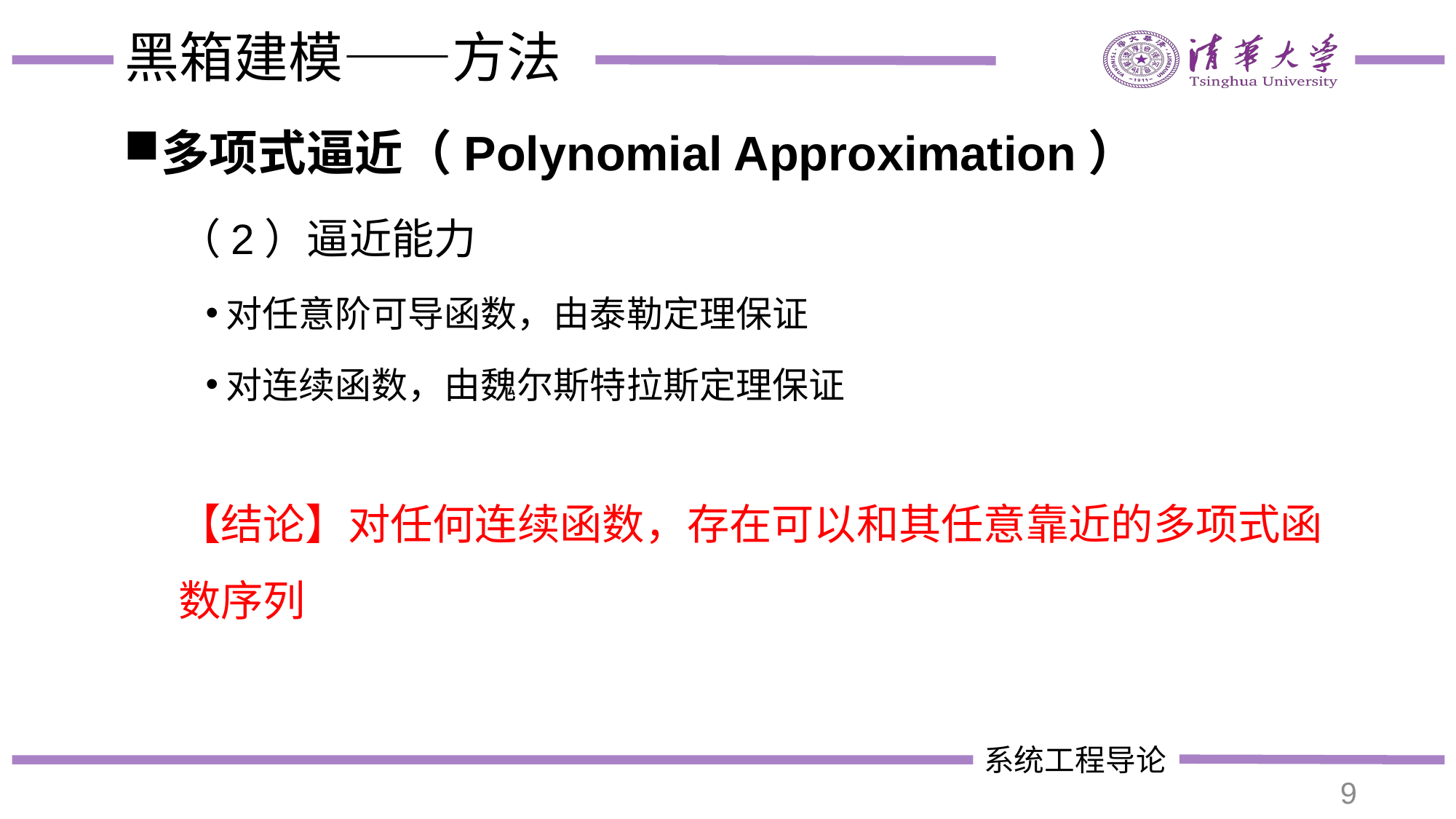

# 黑箱建模——方法
多项式逼近（Polynomial Approximation）
（2）逼近能力
对任意阶可导函数，由泰勒定理保证
对连续函数，由魏尔斯特拉斯定理保证

【结论】对任何连续函数，存在可以和其任意靠近的多项式函数序列

9